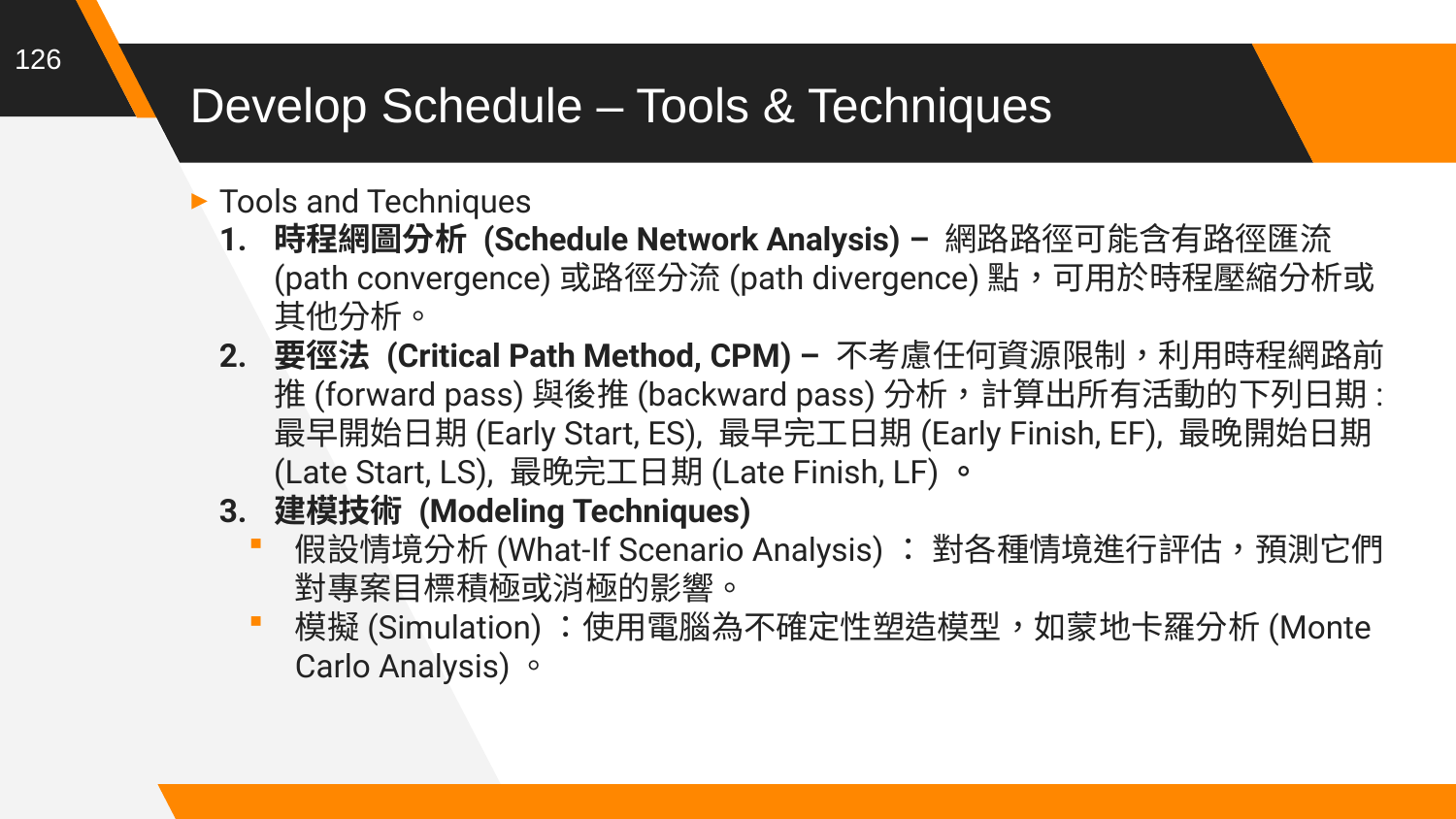

126
# Develop Schedule – Tools & Techniques
Tools and Techniques
時程網圖分析 (Schedule Network Analysis) – 網路路徑可能含有路徑匯流(path convergence)或路徑分流(path divergence)點，可用於時程壓縮分析或其他分析。
要徑法 (Critical Path Method, CPM) – 不考慮任何資源限制，利用時程網路前推(forward pass)與後推(backward pass)分析，計算出所有活動的下列日期: 最早開始日期(Early Start, ES), 最早完工日期(Early Finish, EF), 最晚開始日期(Late Start, LS), 最晚完工日期(Late Finish, LF)。
建模技術 (Modeling Techniques)
假設情境分析(What-If Scenario Analysis)： 對各種情境進行評估，預測它們對專案目標積極或消極的影響。
模擬(Simulation)：使用電腦為不確定性塑造模型，如蒙地卡羅分析(Monte Carlo Analysis)。